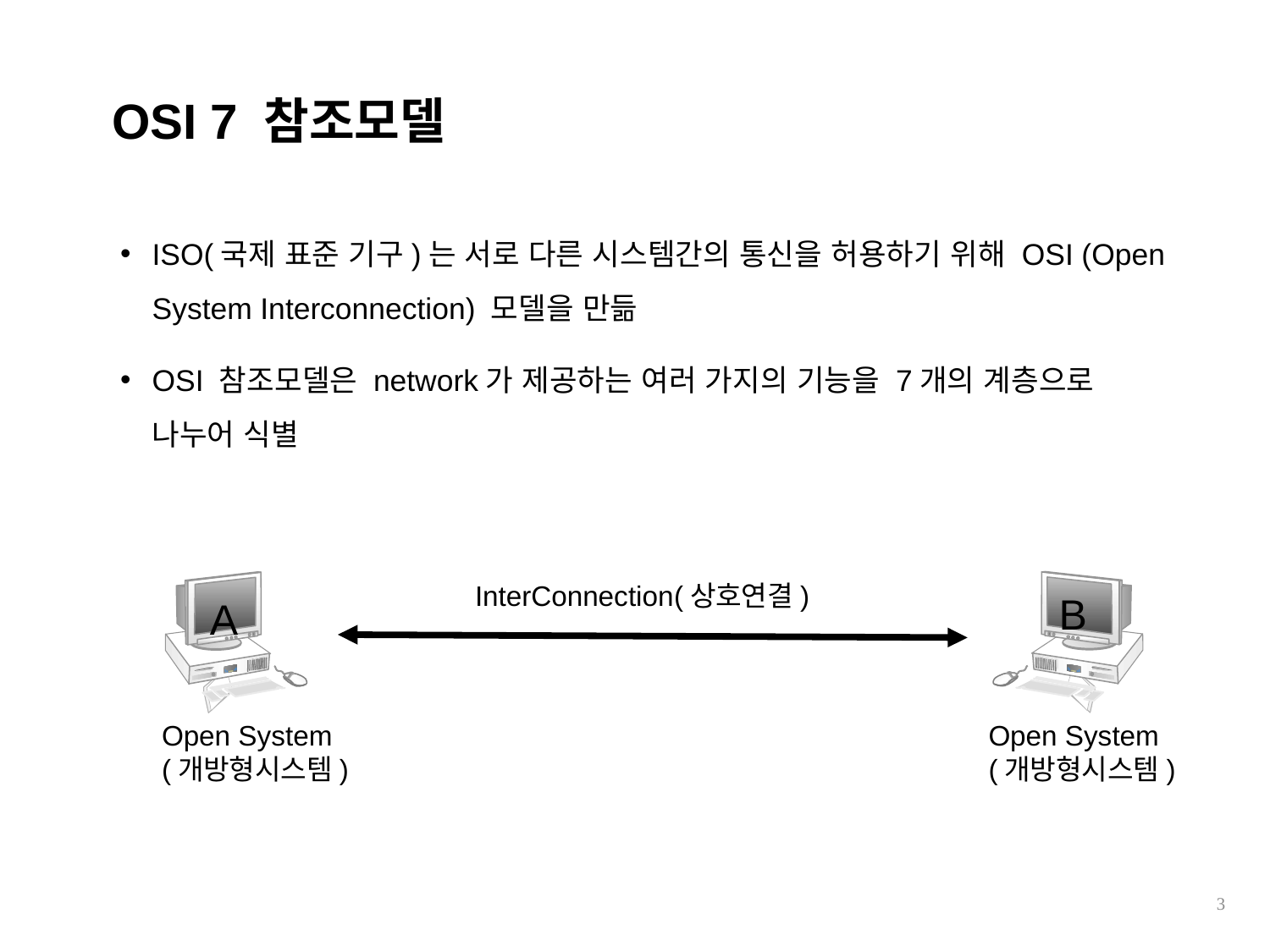

OSI 7 참조모델
ISO(국제 표준 기구)는 서로 다른 시스템간의 통신을 허용하기 위해 OSI (Open System Interconnection) 모델을 만듦
OSI 참조모델은 network가 제공하는 여러 가지의 기능을 7개의 계층으로 나누어 식별

InterConnection(상호연결)

B
A
Open System
(개방형시스템)
Open System
(개방형시스템)
3